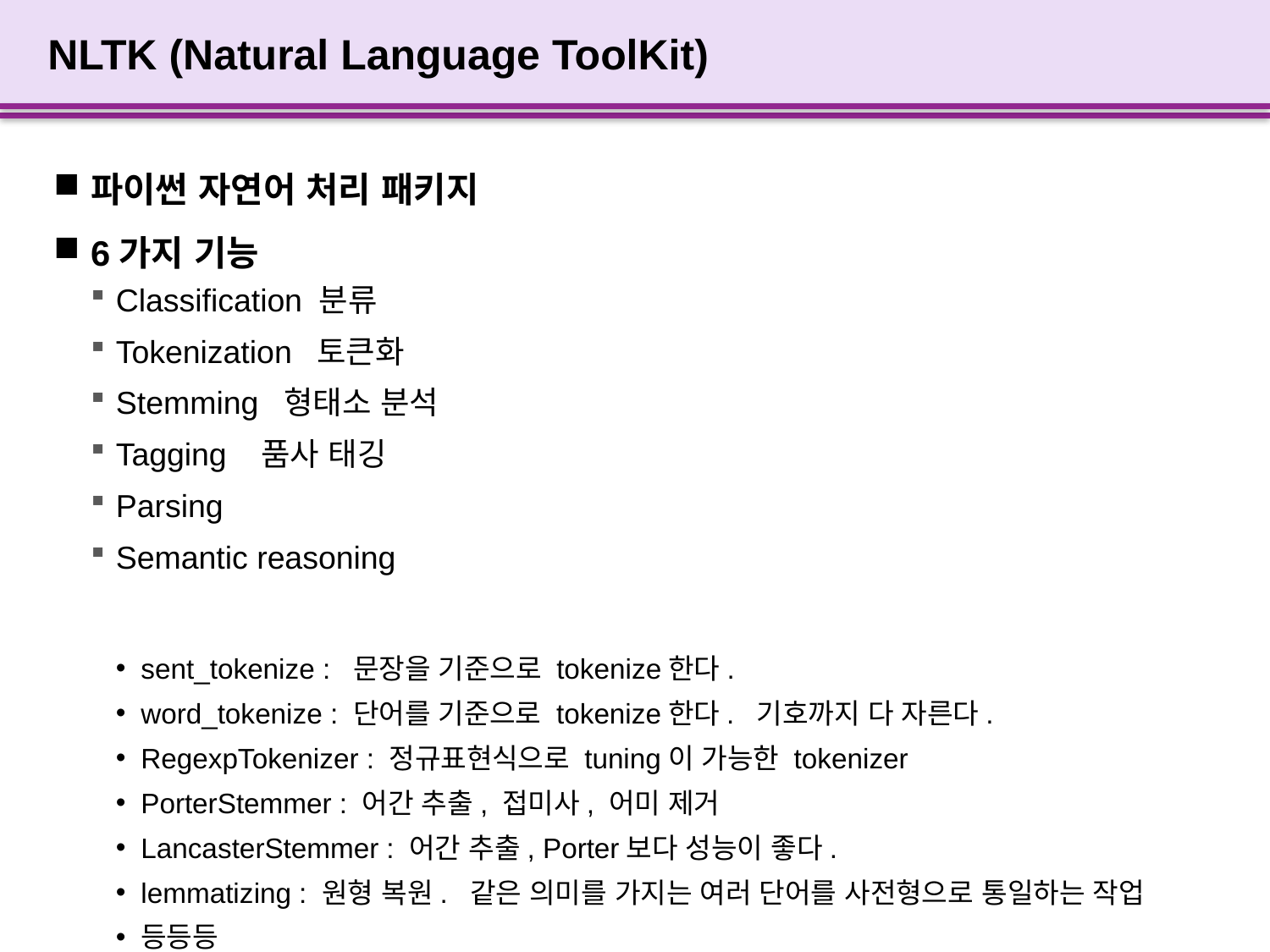

# NLTK (Natural Language ToolKit)
파이썬 자연어 처리 패키지
6가지 기능
Classification 분류
Tokenization  토큰화
Stemming  형태소 분석
Tagging   품사 태깅
Parsing
Semantic reasoning

sent_tokenize :  문장을 기준으로 tokenize한다.
word_tokenize : 단어를 기준으로 tokenize한다.  기호까지 다 자른다.
RegexpTokenizer : 정규표현식으로 tuning이 가능한 tokenizer
PorterStemmer : 어간 추출, 접미사, 어미 제거
LancasterStemmer : 어간 추출, Porter보다 성능이 좋다.
lemmatizing : 원형 복원.  같은 의미를 가지는 여러 단어를 사전형으로 통일하는 작업
등등등